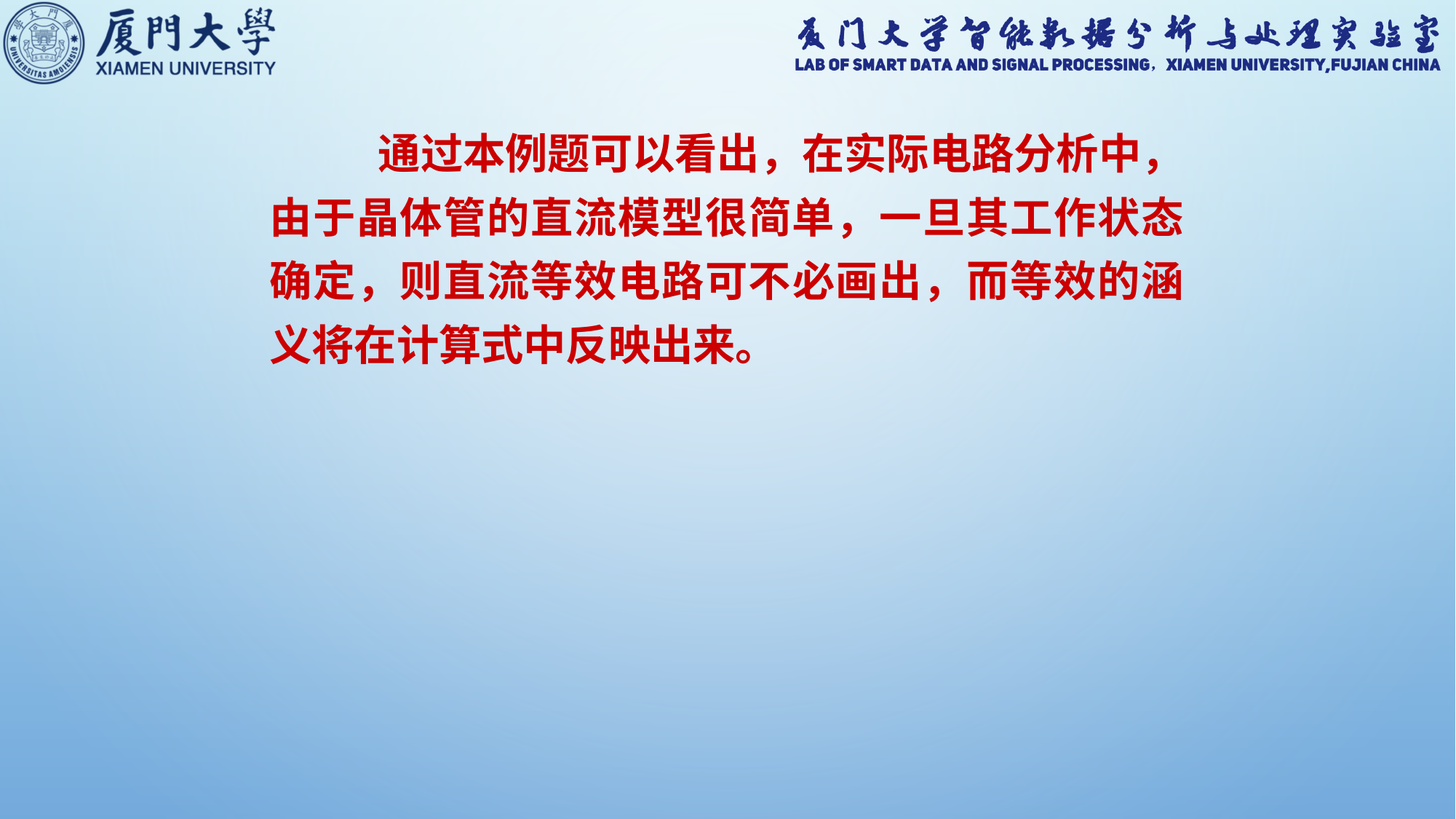

通过本例题可以看出，在实际电路分析中，由于晶体管的直流模型很简单，一旦其工作状态确定，则直流等效电路可不必画出，而等效的涵义将在计算式中反映出来。

266